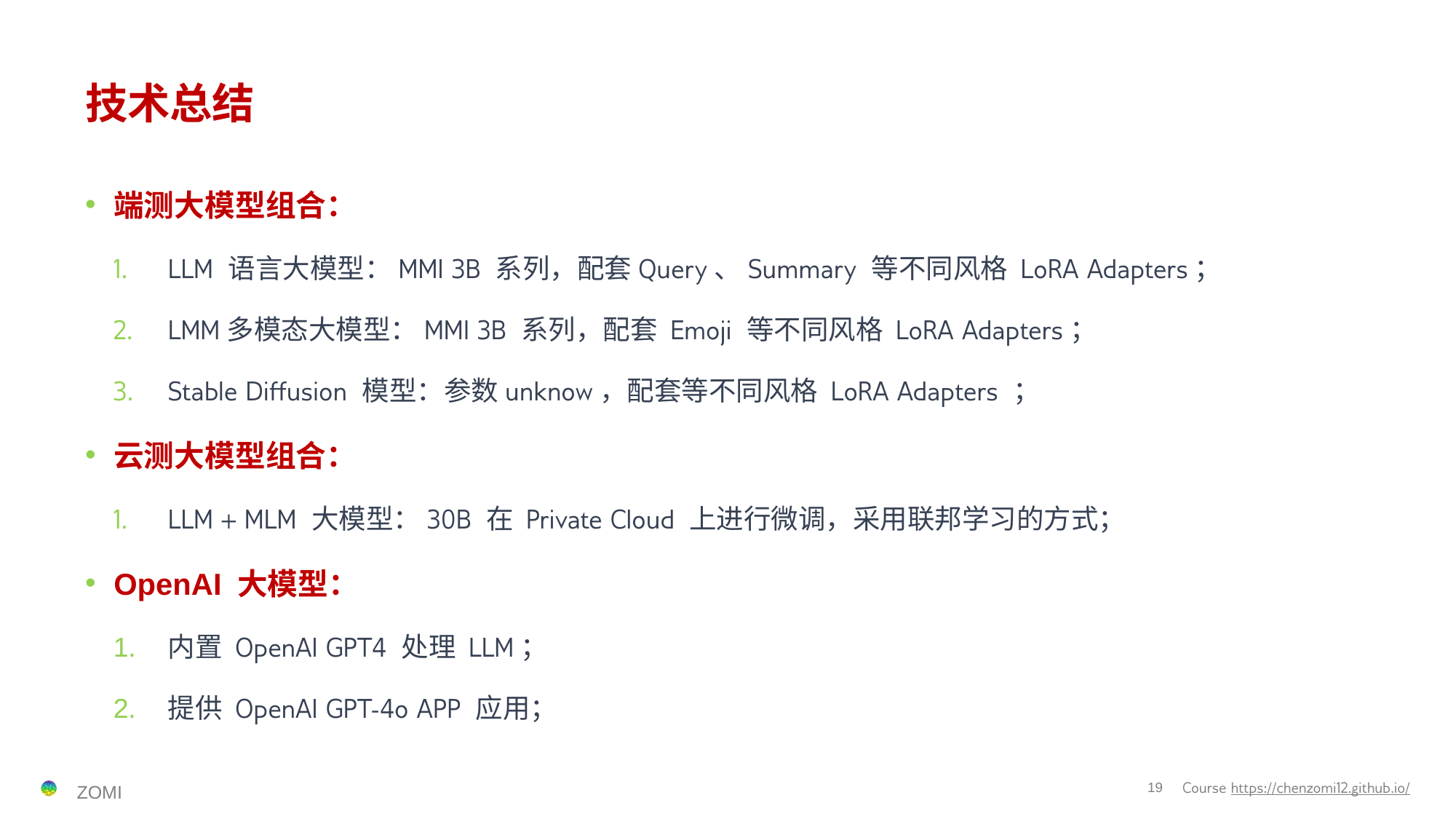

# 技术总结
端测大模型组合：
LLM 语言大模型：MMI 3B 系列，配套Query、Summary 等不同风格 LoRA Adapters；
LMM多模态大模型：MMI 3B 系列，配套 Emoji 等不同风格 LoRA Adapters；
Stable Diffusion 模型：参数unknow，配套等不同风格 LoRA Adapters ；
云测大模型组合：
LLM + MLM 大模型：30B 在 Private Cloud 上进行微调，采用联邦学习的方式；
OpenAI 大模型：
内置 OpenAI GPT4 处理 LLM；
提供 OpenAI GPT-4o APP 应用；